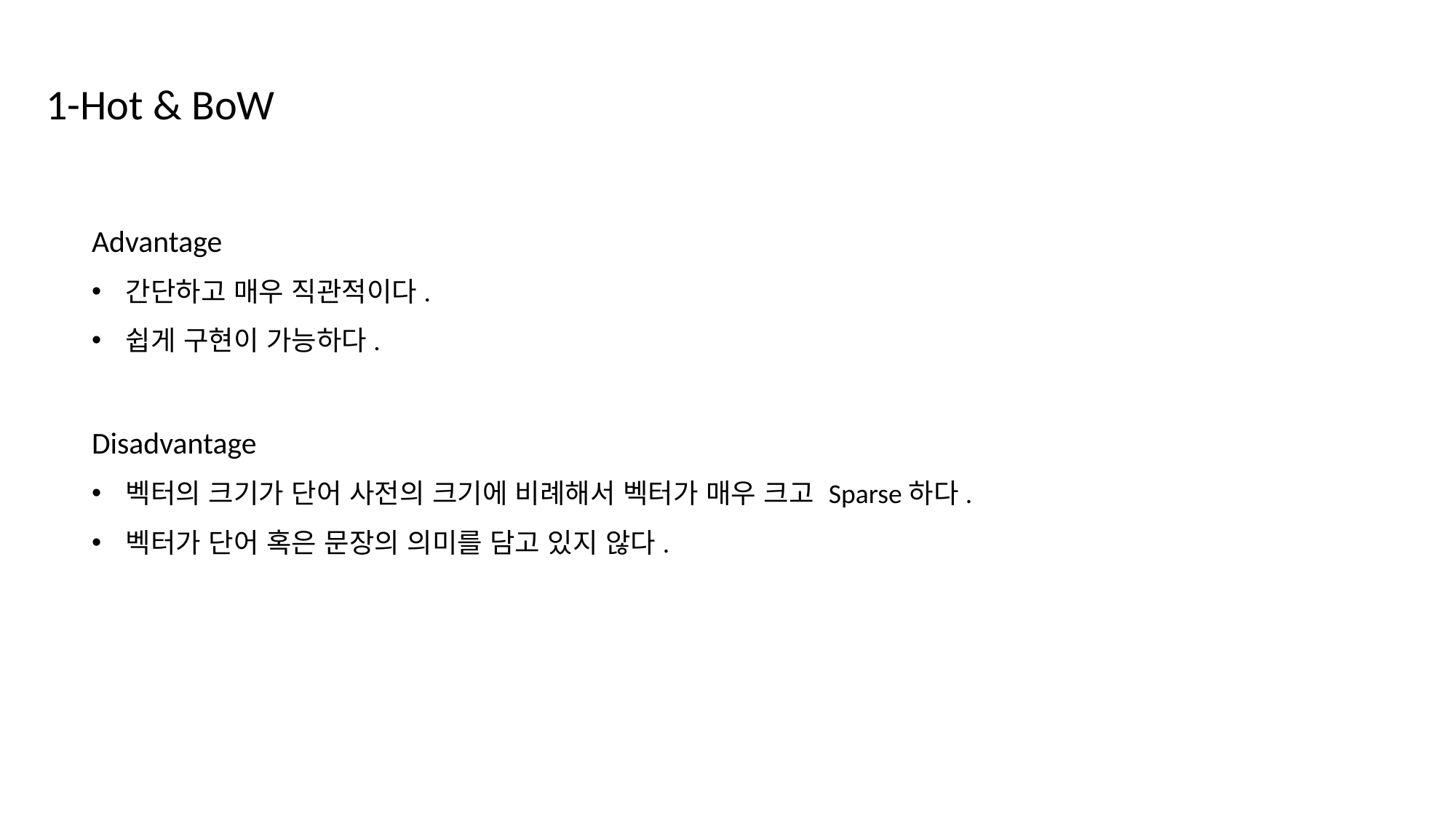

1-Hot & BoW
Advantage
간단하고 매우 직관적이다.
쉽게 구현이 가능하다.

Disadvantage
벡터의 크기가 단어 사전의 크기에 비례해서 벡터가 매우 크고 Sparse하다.
벡터가 단어 혹은 문장의 의미를 담고 있지 않다.